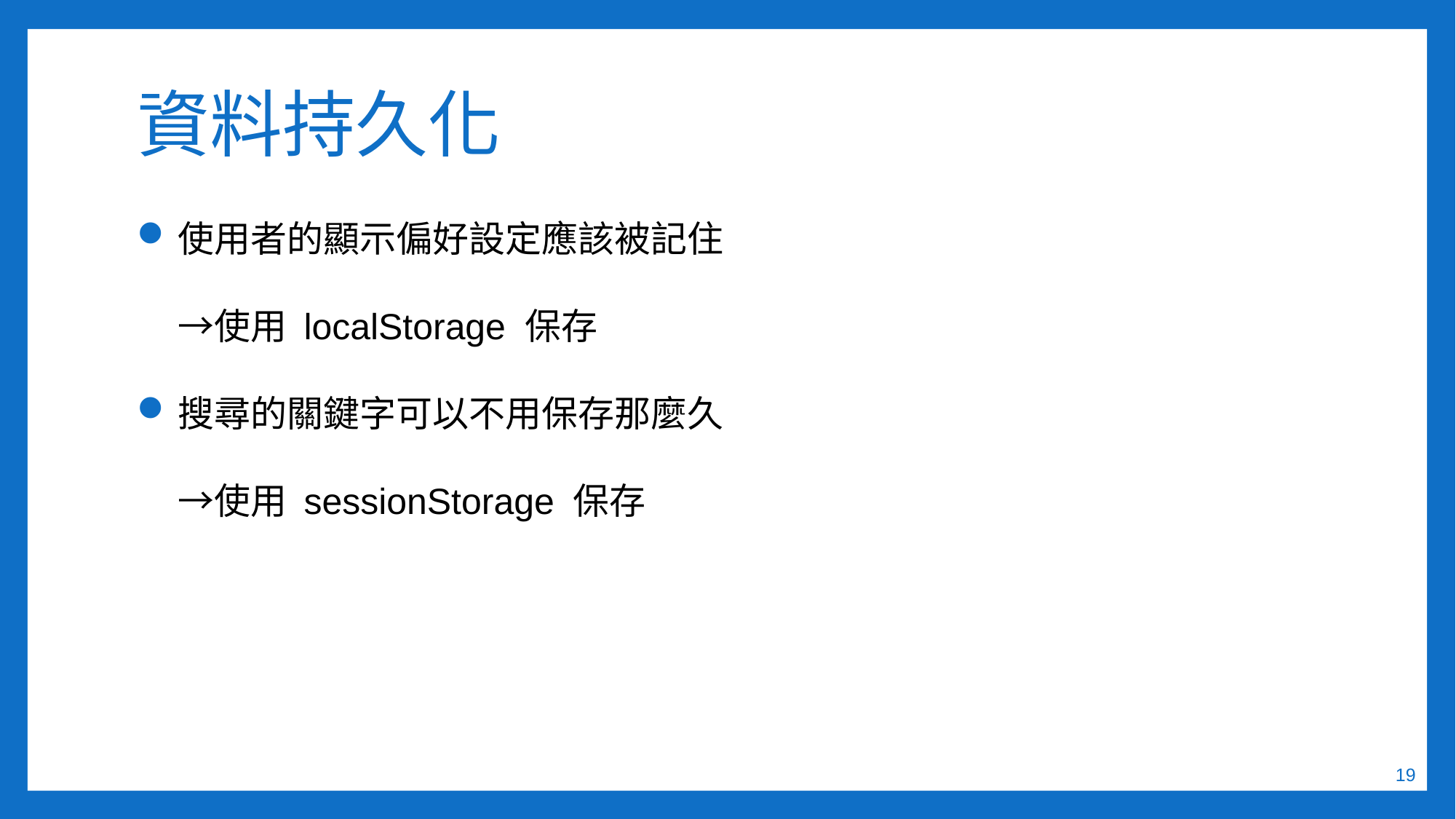

# 資料持久化
使用者的顯示偏好設定應該被記住
→使用 localStorage 保存
搜尋的關鍵字可以不用保存那麼久
→使用 sessionStorage 保存
19